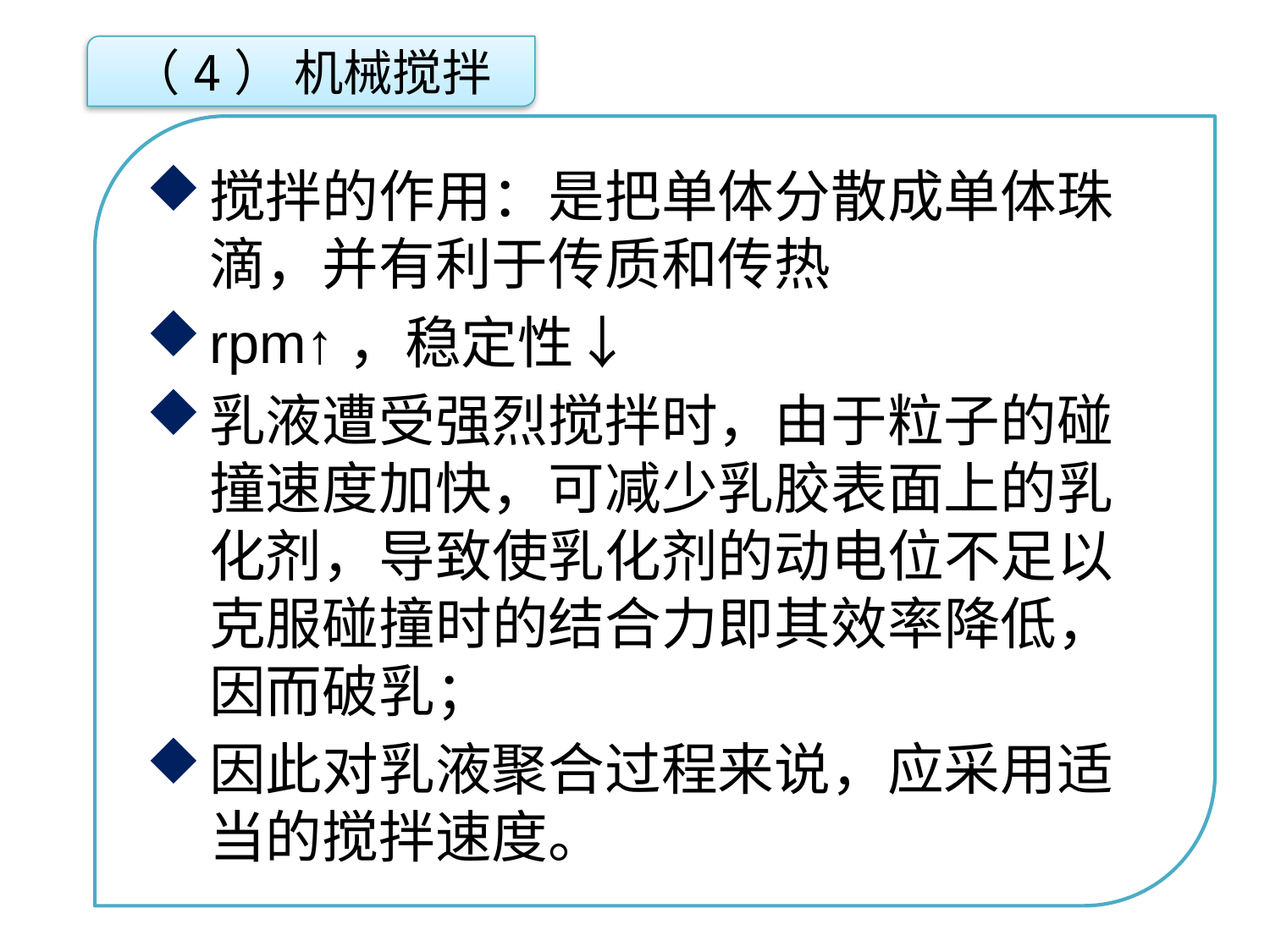

（4） 机械搅拌
搅拌的作用：是把单体分散成单体珠滴，并有利于传质和传热
rpm↑，稳定性↓
乳液遭受强烈搅拌时，由于粒子的碰撞速度加快，可减少乳胶表面上的乳化剂，导致使乳化剂的动电位不足以克服碰撞时的结合力即其效率降低，因而破乳；
因此对乳液聚合过程来说，应采用适当的搅拌速度。
点击添加文本
点击添加文本
点击添加文本
点击添加文本